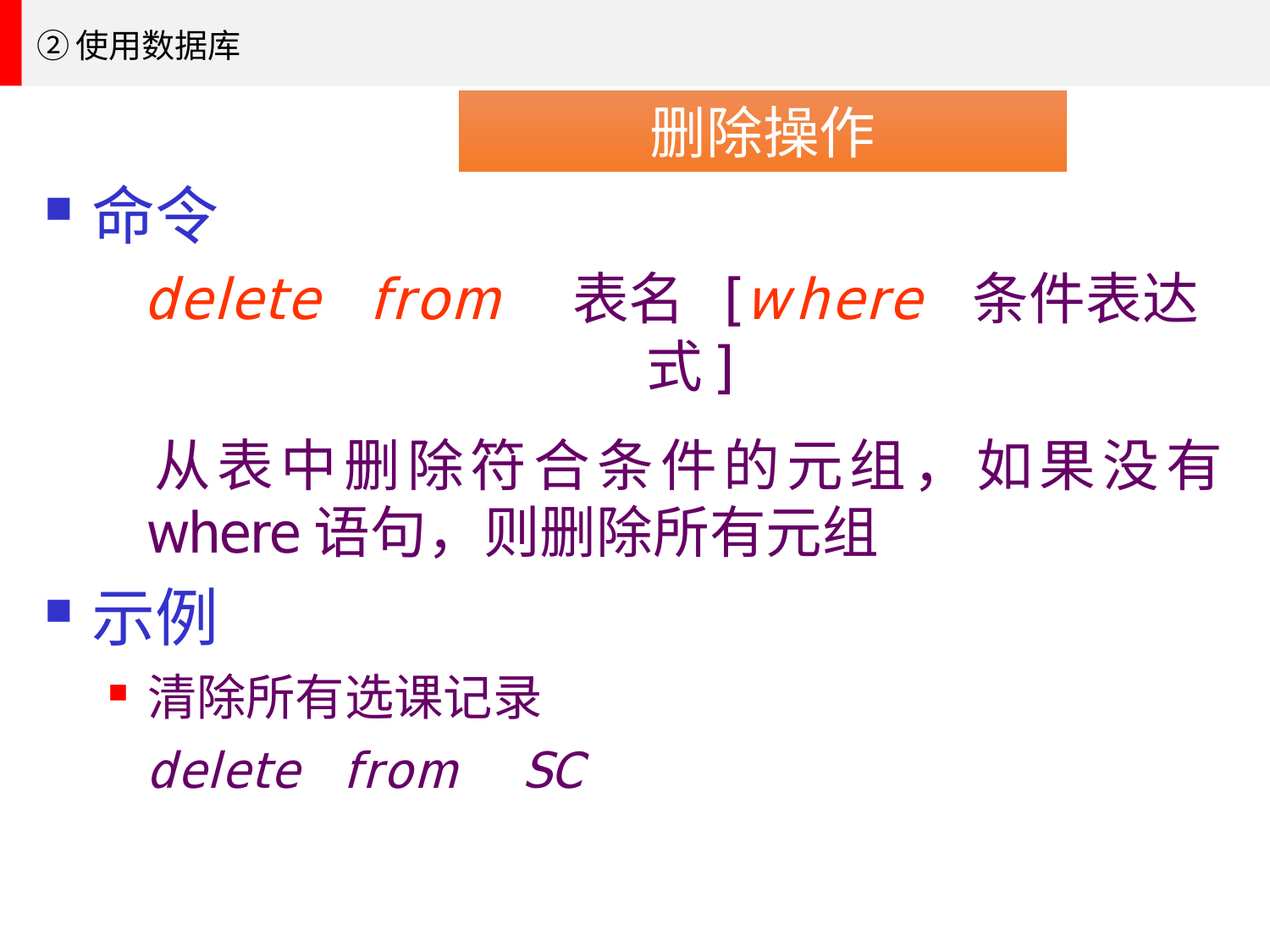

②使用数据库
删除操作
命令
delete   from   表名  [where  条件表达式]
	从表中删除符合条件的元组，如果没有where语句，则删除所有元组
示例
清除所有选课记录
	delete   from    SC